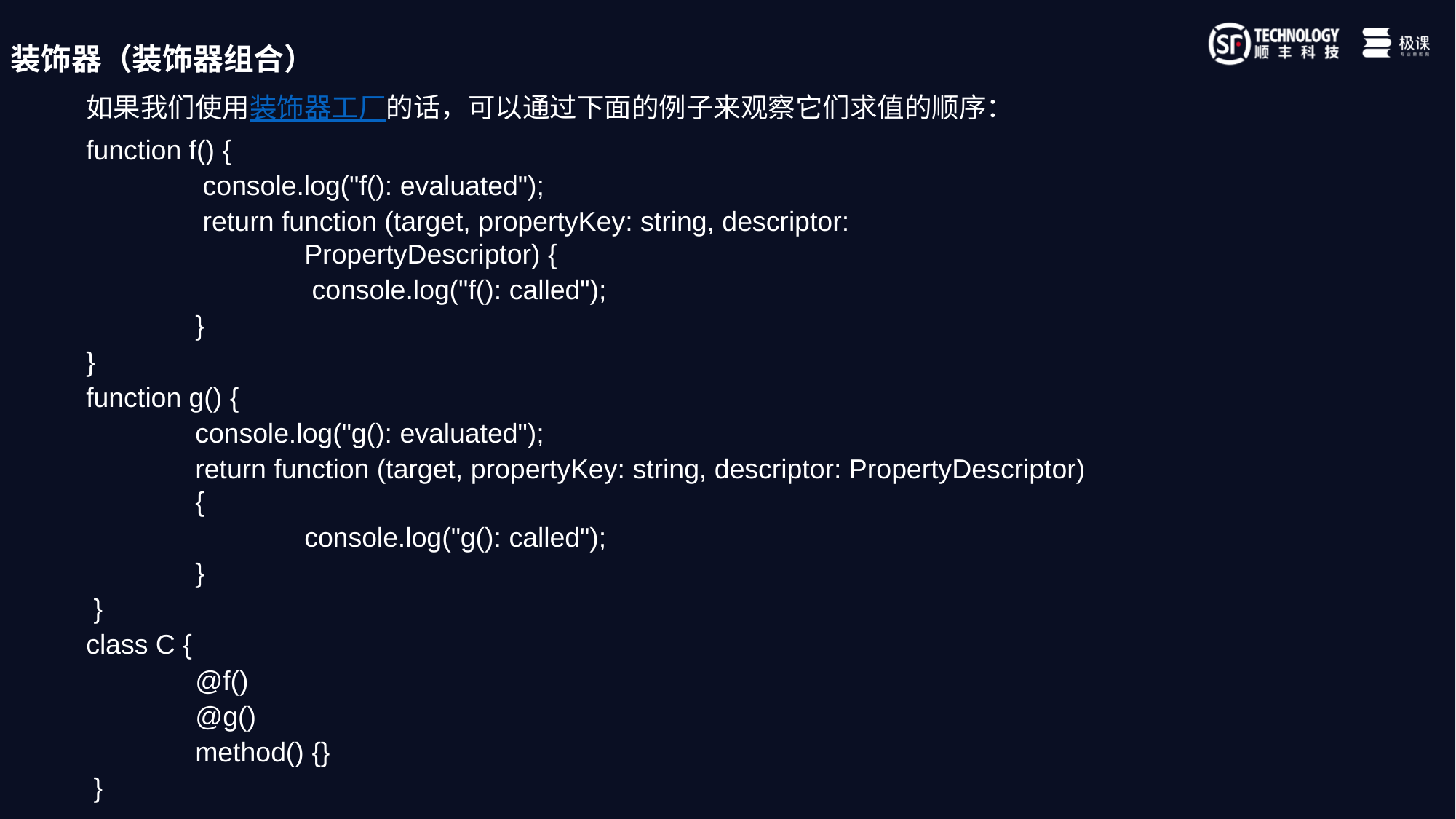

装饰器（装饰器组合）
如果我们使用装饰器工厂的话，可以通过下面的例子来观察它们求值的顺序：
function f() {
	 console.log("f(): evaluated");
	 return function (target, propertyKey: string, descriptor: 				PropertyDescriptor) {
		 console.log("f(): called");
	}
}
function g() {
	console.log("g(): evaluated");
	return function (target, propertyKey: string, descriptor: PropertyDescriptor) 	{
		console.log("g(): called");
	}
 }
class C {
	@f()
	@g()
	method() {}
 }